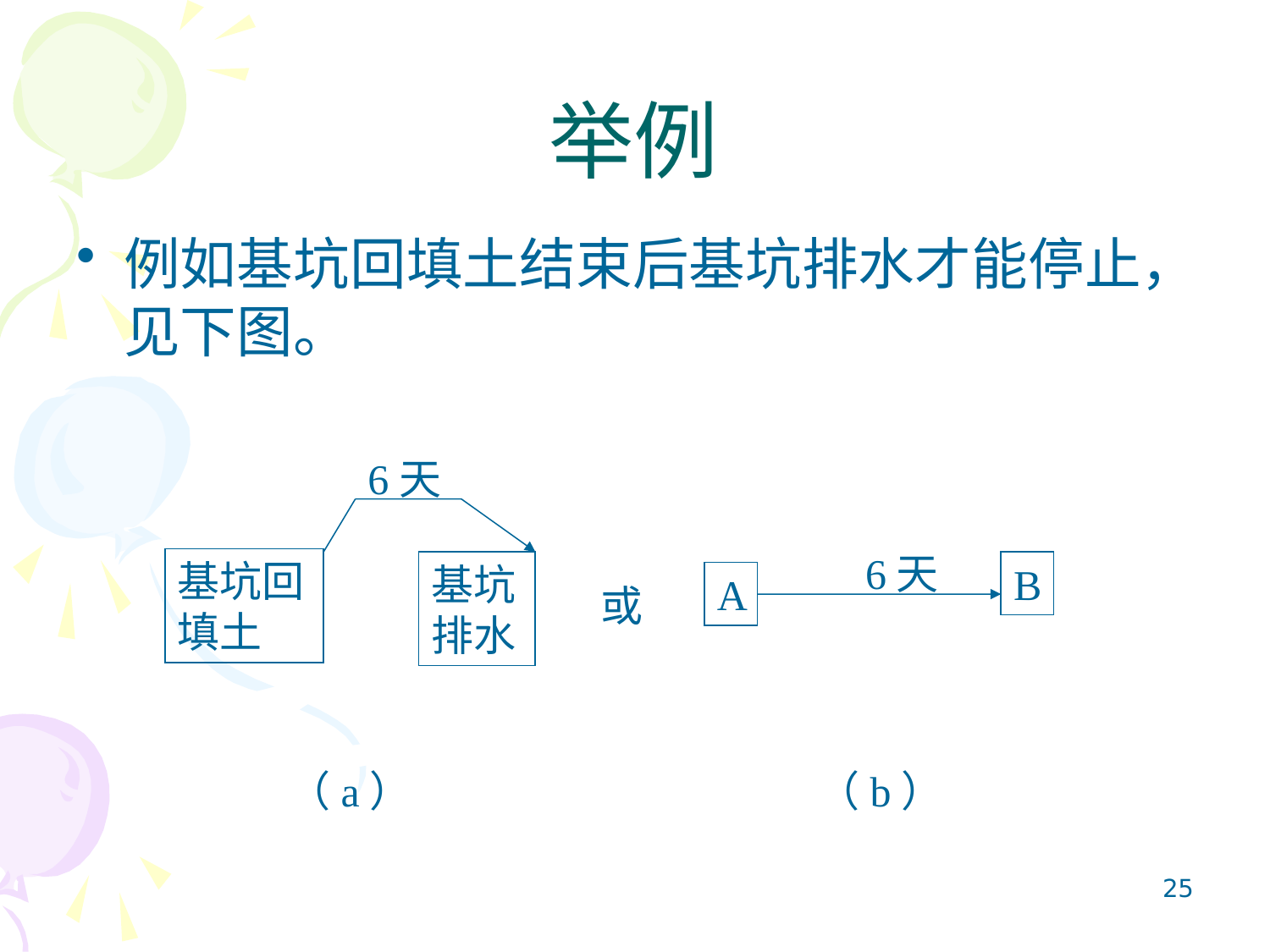

举例
例如基坑回填土结束后基坑排水才能停止，见下图。
6天

      6天
基坑回填土
基坑排水
B
A
或

（a）
（b）
25